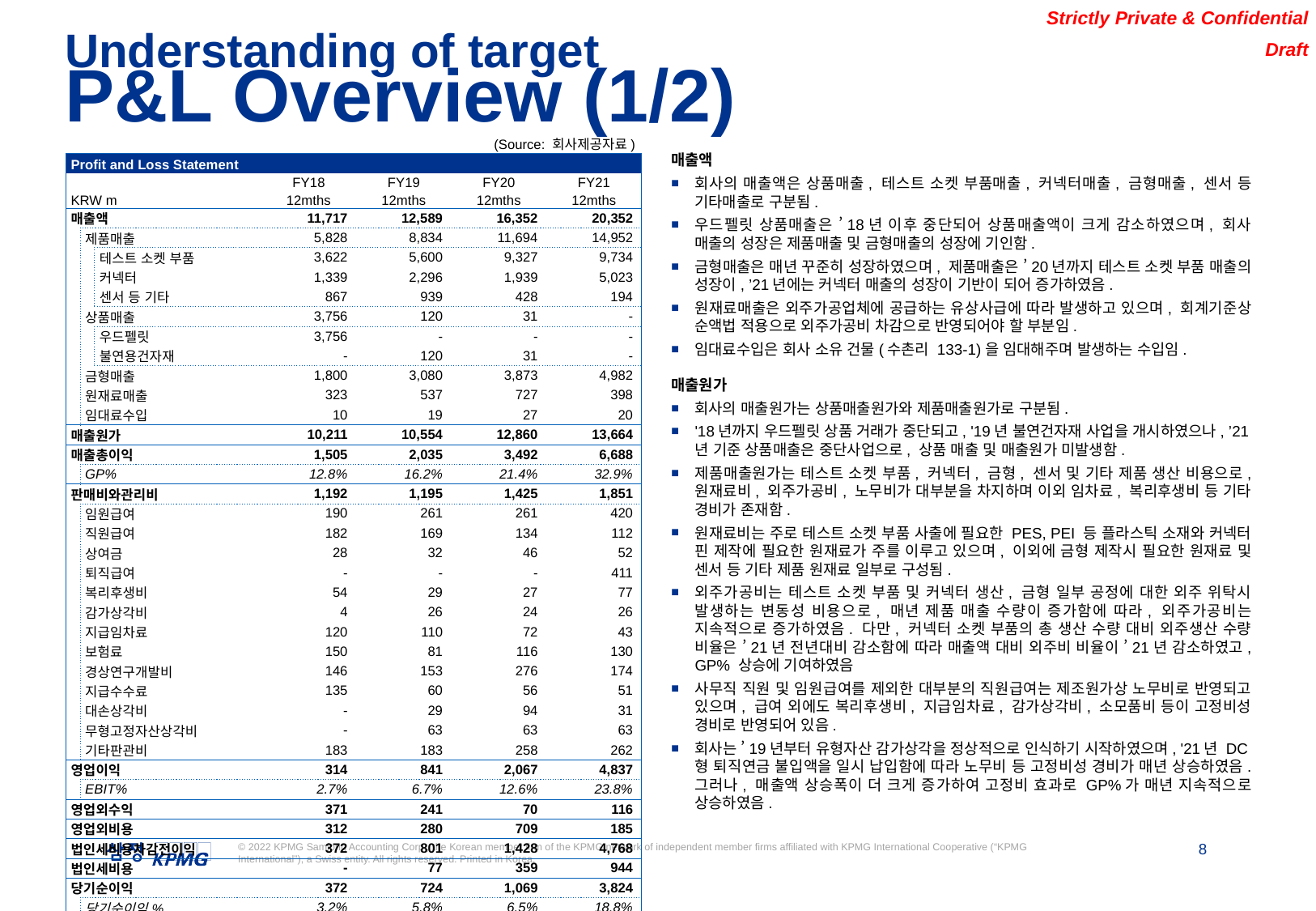

Understanding of target
P&L Overview (1/2)
(Source: 회사제공자료)
| Profit and Loss Statement |  |  |  |  |  |  |
| --- | --- | --- | --- | --- | --- | --- |
|  |  |  | FY18 | FY19 | FY20 | FY21 |
| KRW m |  |  | 12mths | 12mths | 12mths | 12mths |
| 매출액 |  |  | 11,717 | 12,589 | 16,352 | 20,352 |
|  | 제품매출 |  | 5,828 | 8,834 | 11,694 | 14,952 |
|  |  | 테스트 소켓 부품 | 3,622 | 5,600 | 9,327 | 9,734 |
|  |  | 커넥터 | 1,339 | 2,296 | 1,939 | 5,023 |
|  |  | 센서 등 기타 | 867 | 939 | 428 | 194 |
|  | 상품매출 |  | 3,756 | 120 | 31 | - |
|  |  | 우드펠릿 | 3,756 | - | - | - |
|  |  | 불연용건자재 | - | 120 | 31 | - |
|  | 금형매출 |  | 1,800 | 3,080 | 3,873 | 4,982 |
|  | 원재료매출 |  | 323 | 537 | 727 | 398 |
|  | 임대료수입 |  | 10 | 19 | 27 | 20 |
| 매출원가 |  |  | 10,211 | 10,554 | 12,860 | 13,664 |
| 매출총이익 |  |  | 1,505 | 2,035 | 3,492 | 6,688 |
|  | GP% |  | 12.8% | 16.2% | 21.4% | 32.9% |
| 판매비와관리비 |  |  | 1,192 | 1,195 | 1,425 | 1,851 |
|  | 임원급여 |  | 190 | 261 | 261 | 420 |
|  | 직원급여 |  | 182 | 169 | 134 | 112 |
|  | 상여금 |  | 28 | 32 | 46 | 52 |
|  | 퇴직급여 |  | - | - | - | 411 |
|  | 복리후생비 |  | 54 | 29 | 27 | 77 |
|  | 감가상각비 |  | 4 | 26 | 24 | 26 |
|  | 지급임차료 |  | 120 | 110 | 72 | 43 |
|  | 보험료 |  | 150 | 81 | 116 | 130 |
|  | 경상연구개발비 |  | 146 | 153 | 276 | 174 |
|  | 지급수수료 |  | 135 | 60 | 56 | 51 |
|  | 대손상각비 |  | - | 29 | 94 | 31 |
|  | 무형고정자산상각비 |  | - | 63 | 63 | 63 |
|  | 기타판관비 |  | 183 | 183 | 258 | 262 |
| 영업이익 |  |  | 314 | 841 | 2,067 | 4,837 |
|  | EBIT% |  | 2.7% | 6.7% | 12.6% | 23.8% |
| 영업외수익 |  |  | 371 | 241 | 70 | 116 |
| 영업외비용 |  |  | 312 | 280 | 709 | 185 |
| 법인세비용차감전이익 |  |  | 372 | 801 | 1,428 | 4,768 |
| 법인세비용 |  |  | - | 77 | 359 | 944 |
| 당기순이익 |  |  | 372 | 724 | 1,069 | 3,824 |
|  | 당기순이익% |  | 3.2% | 5.8% | 6.5% | 18.8% |
| D&A |  |  | 4 | 798 | 720 | 914 |
| EBITDA |  |  | 318 | 1,639 | 2,788 | 5,751 |
|  | EBITDA% |  | 2.7% | 13.0% | 17.0% | 28.3% |
매출액
회사의 매출액은 상품매출, 테스트 소켓 부품매출, 커넥터매출, 금형매출, 센서 등 기타매출로 구분됨.
우드펠릿 상품매출은 ’18년 이후 중단되어 상품매출액이 크게 감소하였으며, 회사 매출의 성장은 제품매출 및 금형매출의 성장에 기인함.
금형매출은 매년 꾸준히 성장하였으며, 제품매출은 ’20년까지 테스트 소켓 부품 매출의 성장이, ’21년에는 커넥터 매출의 성장이 기반이 되어 증가하였음.
원재료매출은 외주가공업체에 공급하는 유상사급에 따라 발생하고 있으며, 회계기준상 순액법 적용으로 외주가공비 차감으로 반영되어야 할 부분임.
임대료수입은 회사 소유 건물(수촌리 133-1)을 임대해주며 발생하는 수입임.
매출원가
회사의 매출원가는 상품매출원가와 제품매출원가로 구분됨.
'18년까지 우드펠릿 상품 거래가 중단되고, '19년 불연건자재 사업을 개시하였으나, ’21년 기준 상품매출은 중단사업으로, 상품 매출 및 매출원가 미발생함.
제품매출원가는 테스트 소켓 부품, 커넥터, 금형, 센서 및 기타 제품 생산 비용으로, 원재료비, 외주가공비, 노무비가 대부분을 차지하며 이외 임차료, 복리후생비 등 기타 경비가 존재함.
원재료비는 주로 테스트 소켓 부품 사출에 필요한 PES, PEI 등 플라스틱 소재와 커넥터 핀 제작에 필요한 원재료가 주를 이루고 있으며, 이외에 금형 제작시 필요한 원재료 및 센서 등 기타 제품 원재료 일부로 구성됨.
외주가공비는 테스트 소켓 부품 및 커넥터 생산, 금형 일부 공정에 대한 외주 위탁시 발생하는 변동성 비용으로, 매년 제품 매출 수량이 증가함에 따라, 외주가공비는 지속적으로 증가하였음. 다만, 커넥터 소켓 부품의 총 생산 수량 대비 외주생산 수량 비율은 ’21년 전년대비 감소함에 따라 매출액 대비 외주비 비율이 ’21년 감소하였고, GP% 상승에 기여하였음
사무직 직원 및 임원급여를 제외한 대부분의 직원급여는 제조원가상 노무비로 반영되고 있으며, 급여 외에도 복리후생비, 지급임차료, 감가상각비, 소모품비 등이 고정비성 경비로 반영되어 있음.
회사는 ’19년부터 유형자산 감가상각을 정상적으로 인식하기 시작하였으며, '21년 DC형 퇴직연금 불입액을 일시 납입함에 따라 노무비 등 고정비성 경비가 매년 상승하였음. 그러나, 매출액 상승폭이 더 크게 증가하여 고정비 효과로 GP%가 매년 지속적으로 상승하였음.